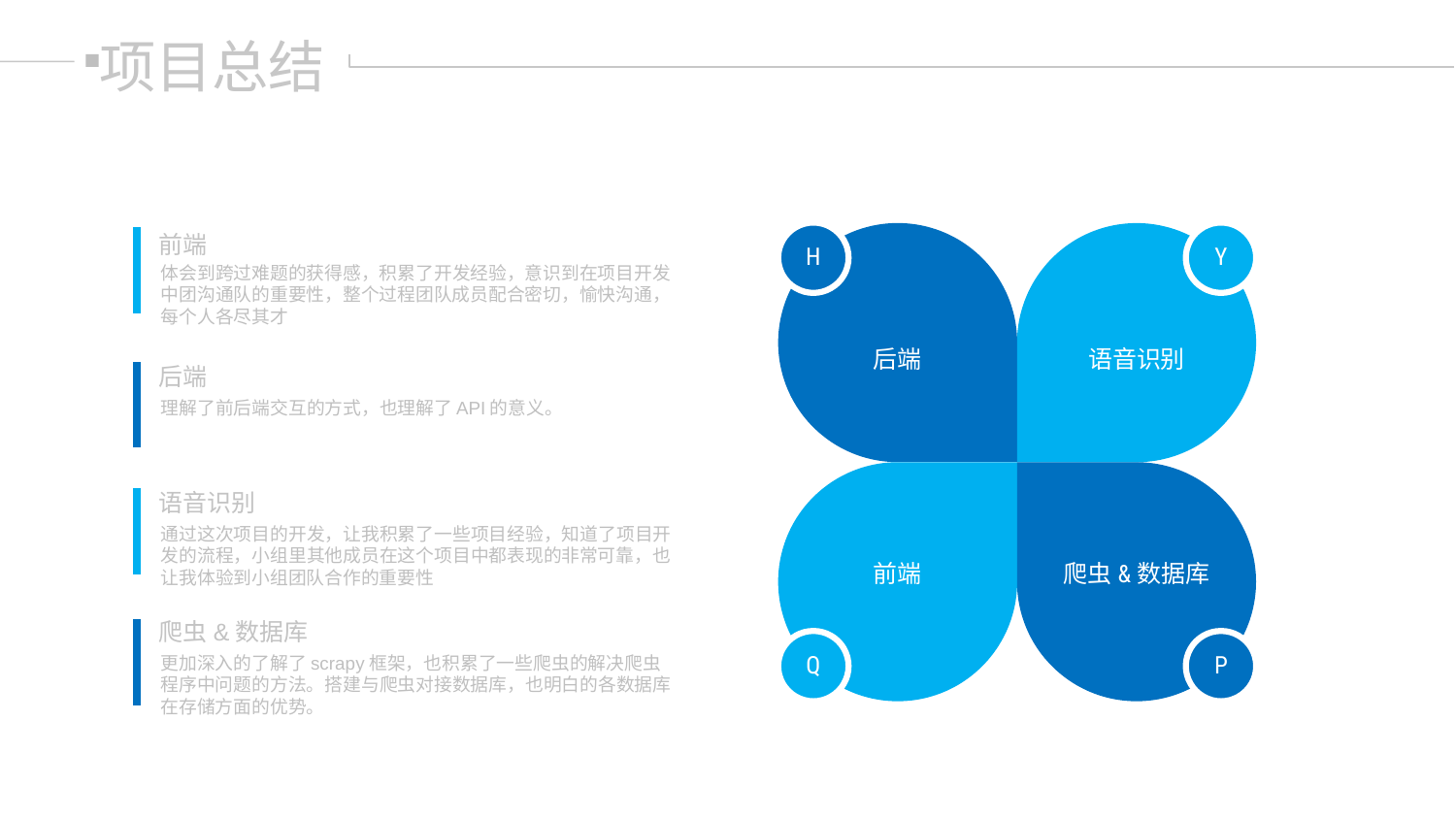

项目总结

H

后端
Y

语音识别
前端
体会到跨过难题的获得感，积累了开发经验，意识到在项目开发中团沟通队的重要性，整个过程团队成员配合密切，愉快沟通，每个人各尽其才
后端
理解了前后端交互的方式，也理解了API的意义。

前端
Q

爬虫&数据库
P
语音识别
通过这次项目的开发，让我积累了一些项目经验，知道了项目开发的流程，小组里其他成员在这个项目中都表现的非常可靠，也让我体验到小组团队合作的重要性
爬虫&数据库
更加深入的了解了scrapy框架，也积累了一些爬虫的解决爬虫程序中问题的方法。搭建与爬虫对接数据库，也明白的各数据库在存储方面的优势。